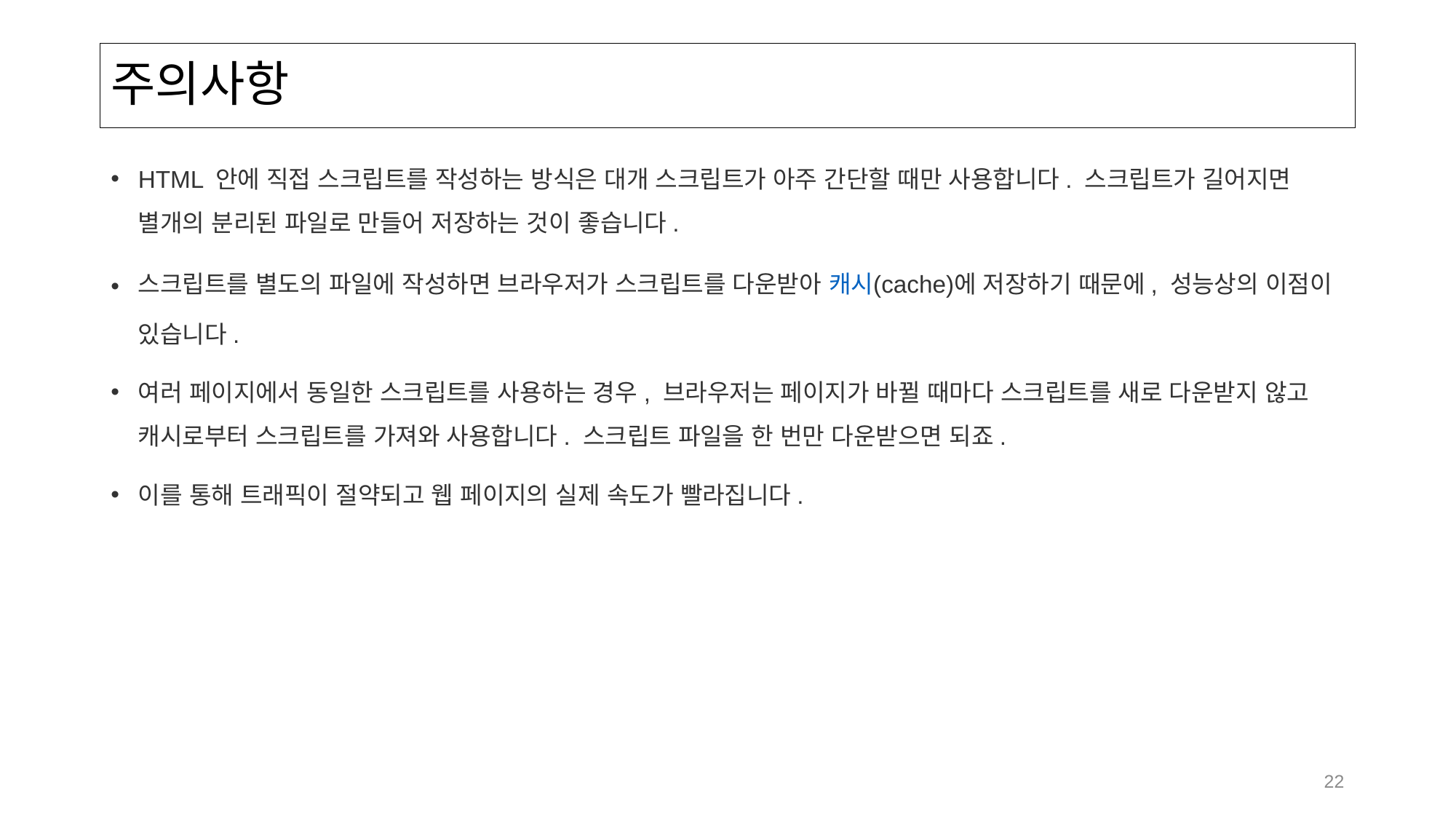

# 주의사항
HTML 안에 직접 스크립트를 작성하는 방식은 대개 스크립트가 아주 간단할 때만 사용합니다. 스크립트가 길어지면 별개의 분리된 파일로 만들어 저장하는 것이 좋습니다.
스크립트를 별도의 파일에 작성하면 브라우저가 스크립트를 다운받아 캐시(cache)에 저장하기 때문에, 성능상의 이점이 있습니다.
여러 페이지에서 동일한 스크립트를 사용하는 경우, 브라우저는 페이지가 바뀔 때마다 스크립트를 새로 다운받지 않고 캐시로부터 스크립트를 가져와 사용합니다. 스크립트 파일을 한 번만 다운받으면 되죠.
이를 통해 트래픽이 절약되고 웹 페이지의 실제 속도가 빨라집니다.

22